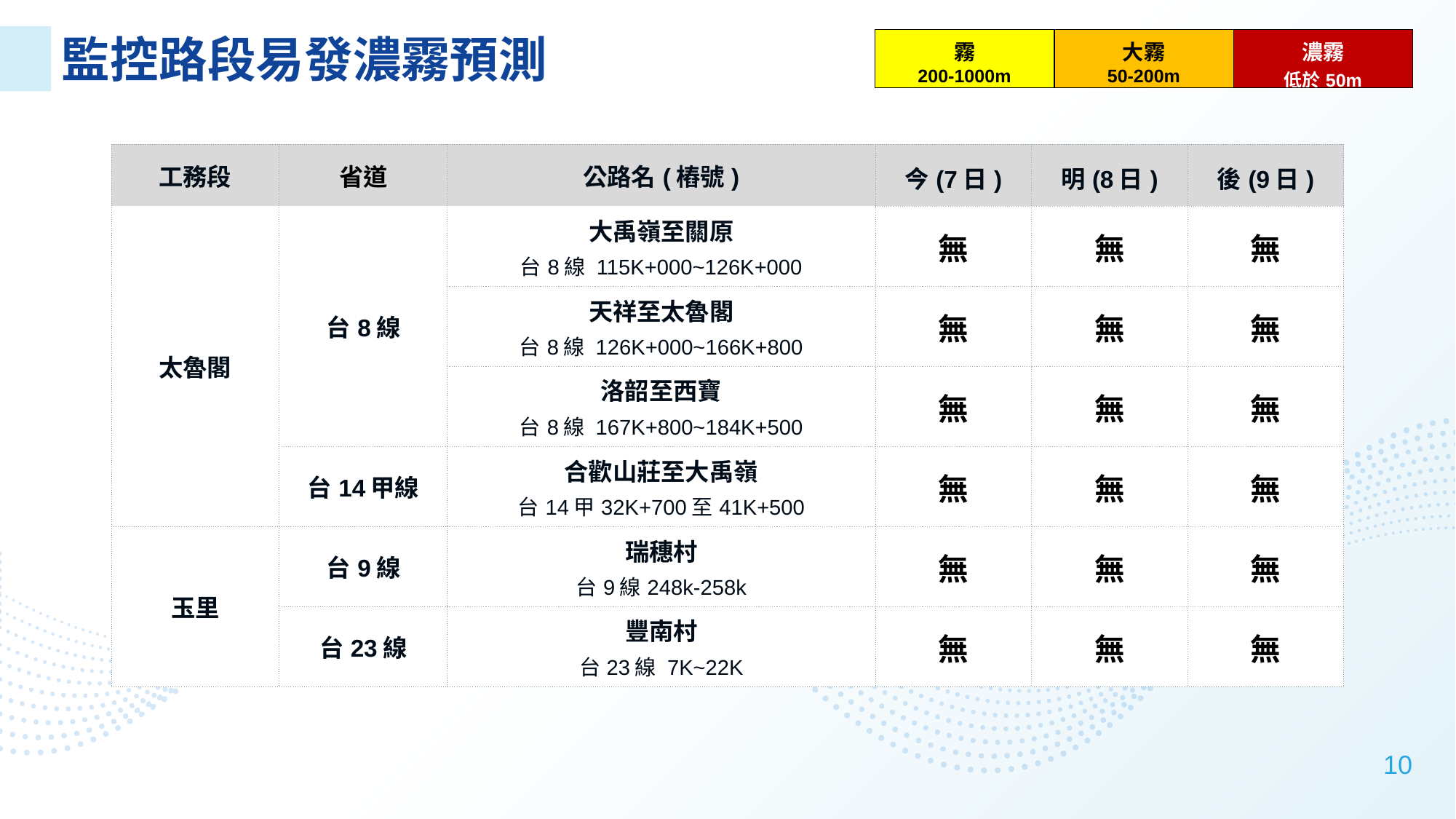

| 工務段 | 省道 | 公路名(樁號) | 今(7日) | 明(8日) | 後(9日) |
| --- | --- | --- | --- | --- | --- |
| 太魯閣 | 台8線 | 大禹嶺至關原 台8線 115K+000~126K+000 | 無 | 無 | 無 |
|  | 台7甲線 | 天祥至太魯閣 台8線 126K+000~166K+800 | 無 | 無 | 無 |
|  |  | 洛韶至西寶 台8線 167K+800~184K+500 | 無 | 無 | 無 |
| 南澳 | 台14甲線 | 合歡山莊至大禹嶺 台14甲32K+700至41K+500 | 無 | 無 | 無 |
| 玉里 | 台9線 | 瑞穗村 台9線248k-258k | 無 | 無 | 無 |
|  | 台23線 | 豐南村 台23線 7K~22K | 無 | 無 | 無 |
10